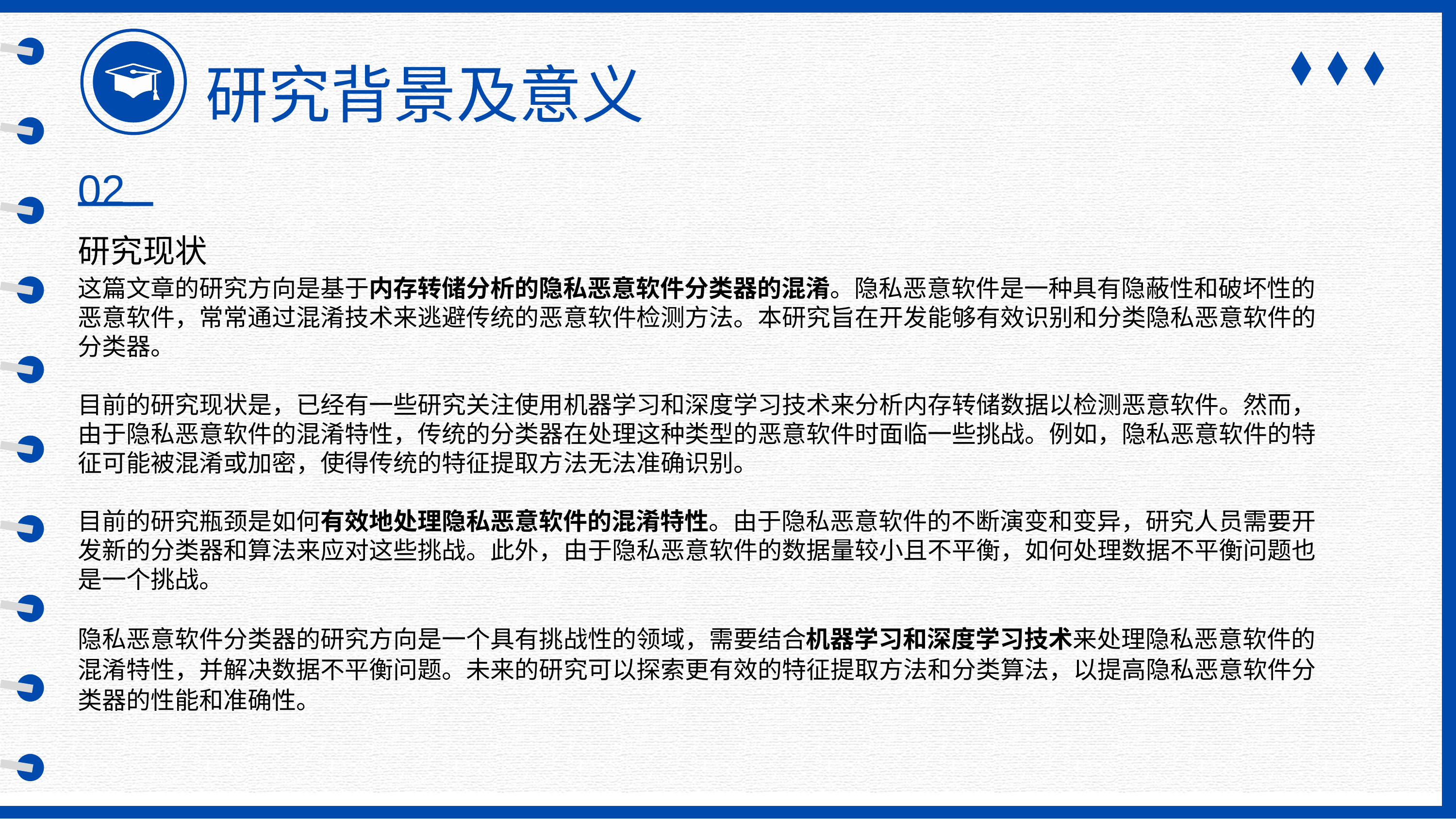

研究背景及意义

02

研究现状
这篇文章的研究方向是基于内存转储分析的隐私恶意软件分类器的混淆。隐私恶意软件是一种具有隐蔽性和破坏性的恶意软件，常常通过混淆技术来逃避传统的恶意软件检测方法。本研究旨在开发能够有效识别和分类隐私恶意软件的分类器。

目前的研究现状是，已经有一些研究关注使用机器学习和深度学习技术来分析内存转储数据以检测恶意软件。然而，由于隐私恶意软件的混淆特性，传统的分类器在处理这种类型的恶意软件时面临一些挑战。例如，隐私恶意软件的特征可能被混淆或加密，使得传统的特征提取方法无法准确识别。

目前的研究瓶颈是如何有效地处理隐私恶意软件的混淆特性。由于隐私恶意软件的不断演变和变异，研究人员需要开发新的分类器和算法来应对这些挑战。此外，由于隐私恶意软件的数据量较小且不平衡，如何处理数据不平衡问题也是一个挑战。

隐私恶意软件分类器的研究方向是一个具有挑战性的领域，需要结合机器学习和深度学习技术来处理隐私恶意软件的混淆特性，并解决数据不平衡问题。未来的研究可以探索更有效的特征提取方法和分类算法，以提高隐私恶意软件分类器的性能和准确性。